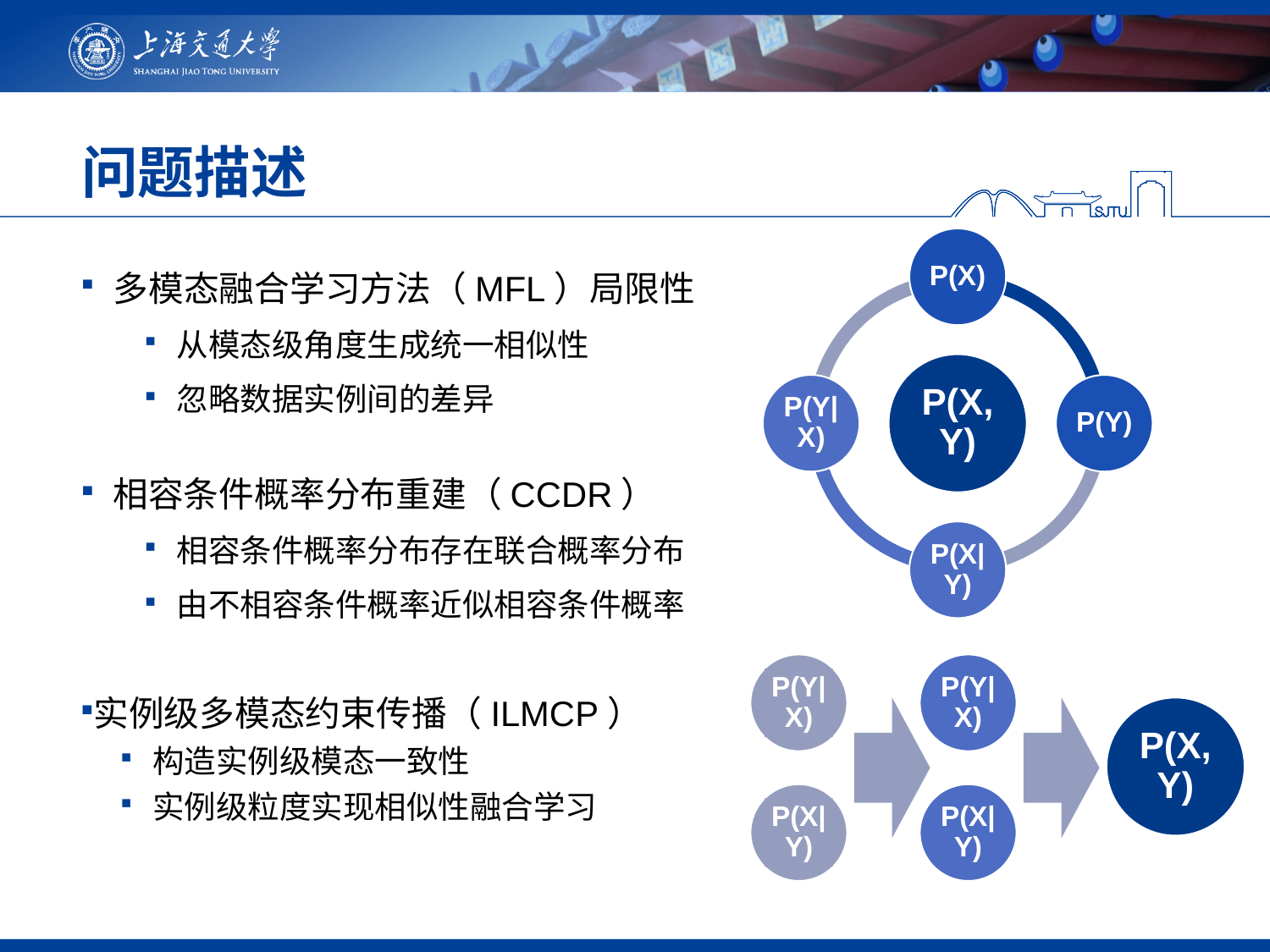

# 问题描述
P(X, Y)
P(X)
P(Y)
P(X|Y)
P(Y|X)
多模态融合学习方法（MFL）局限性
从模态级角度生成统一相似性
忽略数据实例间的差异

相容条件概率分布重建（CCDR）
相容条件概率分布存在联合概率分布
由不相容条件概率近似相容条件概率

实例级多模态约束传播（ILMCP）
构造实例级模态一致性
实例级粒度实现相似性融合学习

P(Y|X)

P(X|Y)

P(Y|X)

P(X|Y)

P(X, Y)